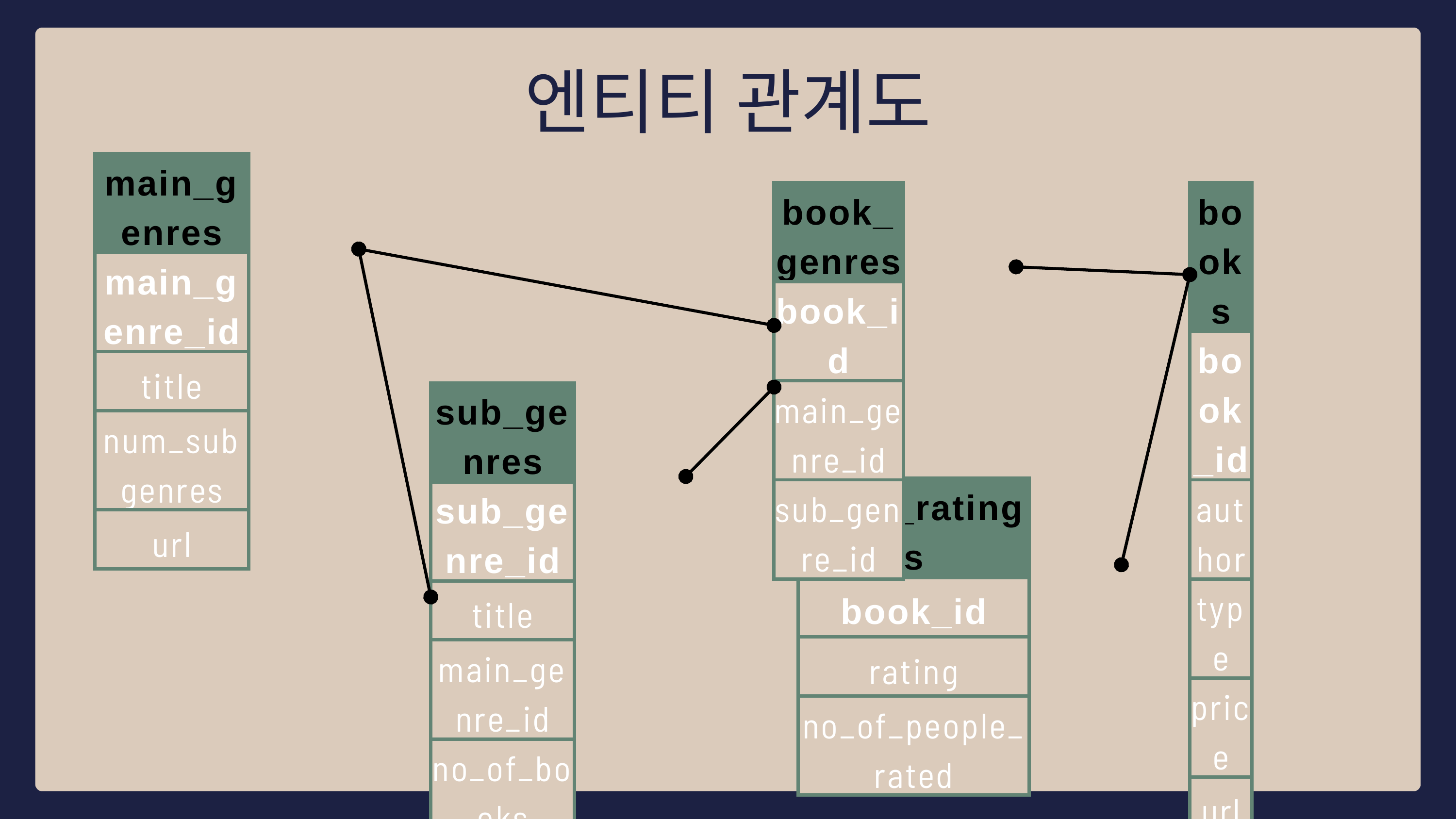

엔티티 관계도
| main\_genres |
| --- |
| main\_genre\_id |
| title |
| num\_subgenres |
| url |
| book\_genres |
| --- |
| book\_id |
| main\_genre\_id |
| sub\_genre\_id |
| books |
| --- |
| book\_id |
| author |
| type |
| price |
| url |

| sub\_genres |
| --- |
| sub\_genre\_id |
| title |
| main\_genre\_id |
| no\_of\_books |
| url |

| book\_ratings |
| --- |
| book\_id |
| rating |
| no\_of\_people\_rated |